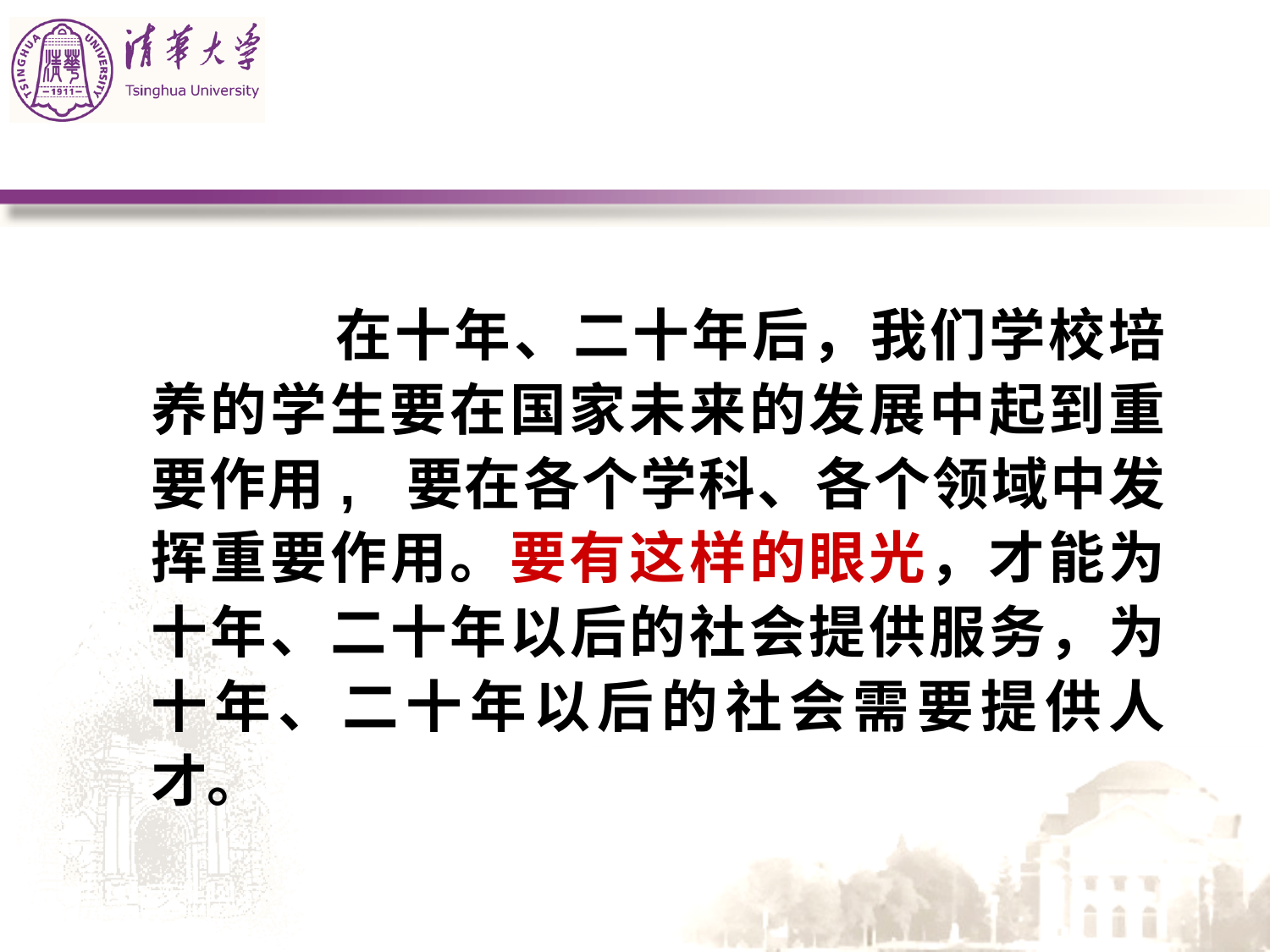

在十年、二十年后，我们学校培养的学生要在国家未来的发展中起到重要作用,  要在各个学科、各个领域中发挥重要作用。要有这样的眼光，才能为十年、二十年以后的社会提供服务，为十年、二十年以后的社会需要提供人才。